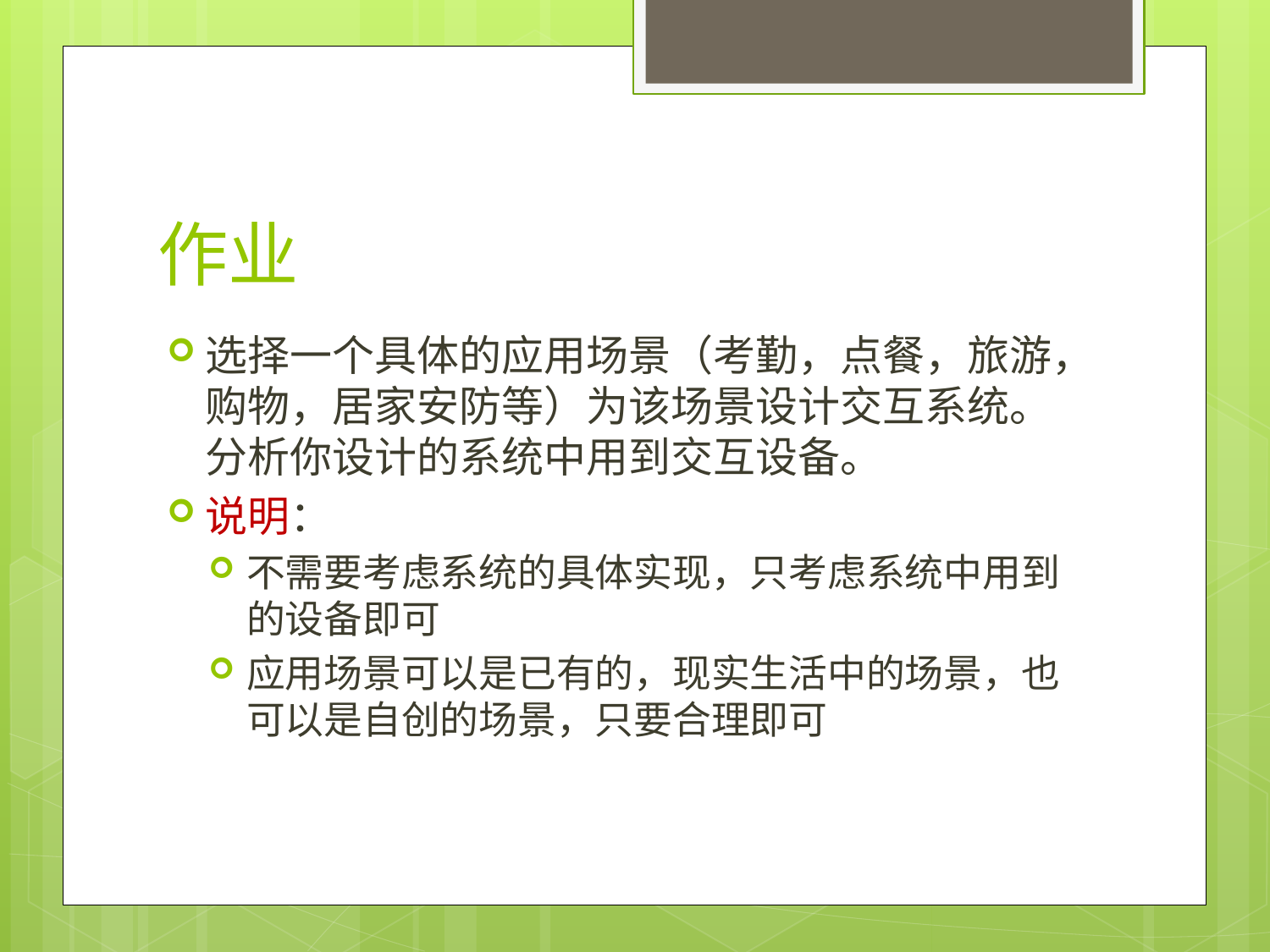

# 作业
选择一个具体的应用场景（考勤，点餐，旅游，购物，居家安防等）为该场景设计交互系统。分析你设计的系统中用到交互设备。
说明：
不需要考虑系统的具体实现，只考虑系统中用到的设备即可
应用场景可以是已有的，现实生活中的场景，也可以是自创的场景，只要合理即可